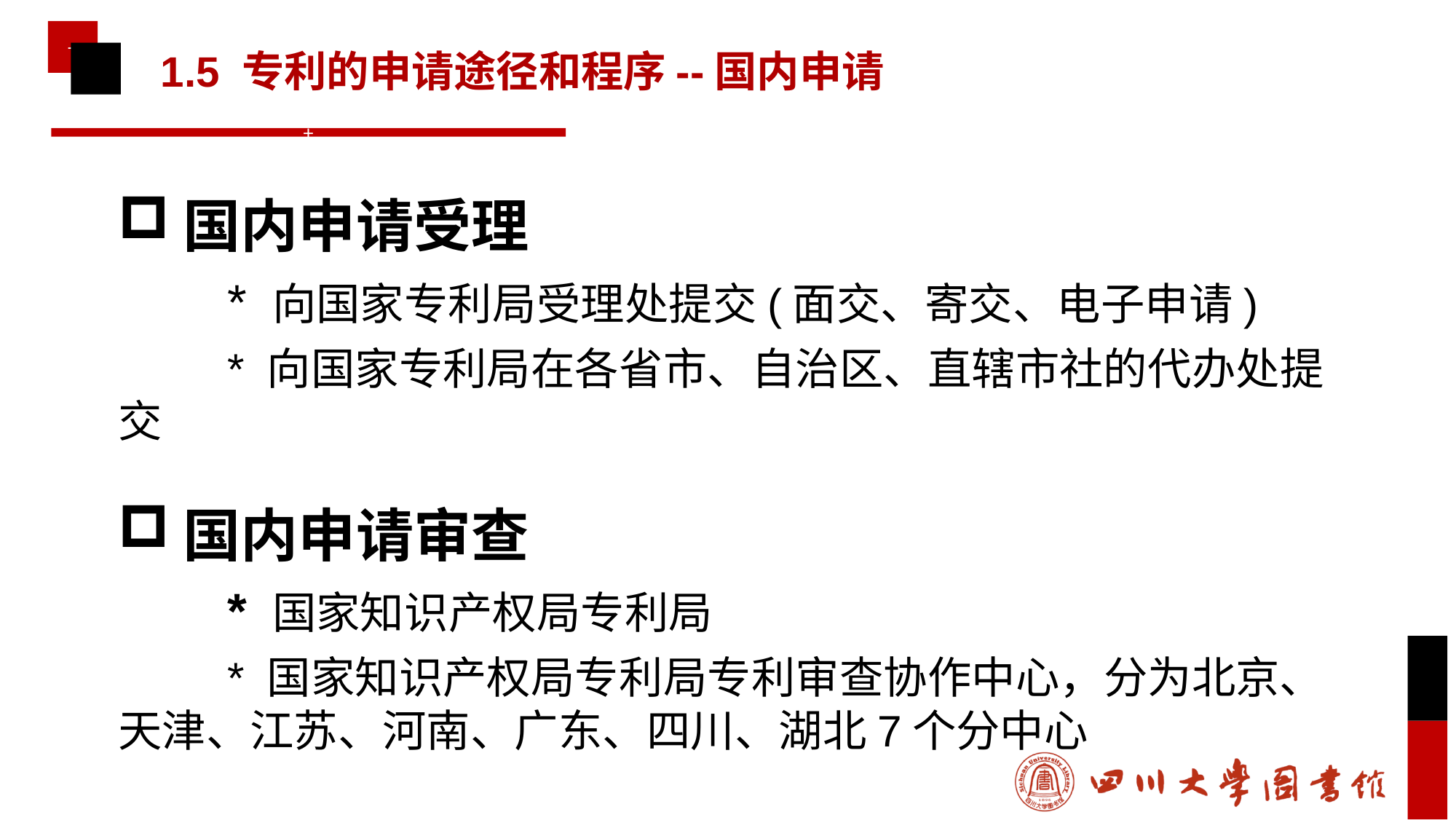

# 1.5 专利的申请途径和程序--国内申请

国内申请受理
	* 向国家专利局受理处提交(面交、寄交、电子申请)
	* 向国家专利局在各省市、自治区、直辖市社的代办处提交

国内申请审查
	* 国家知识产权局专利局
	* 国家知识产权局专利局专利审查协作中心，分为北京、天津、江苏、河南、广东、四川、湖北7个分中心